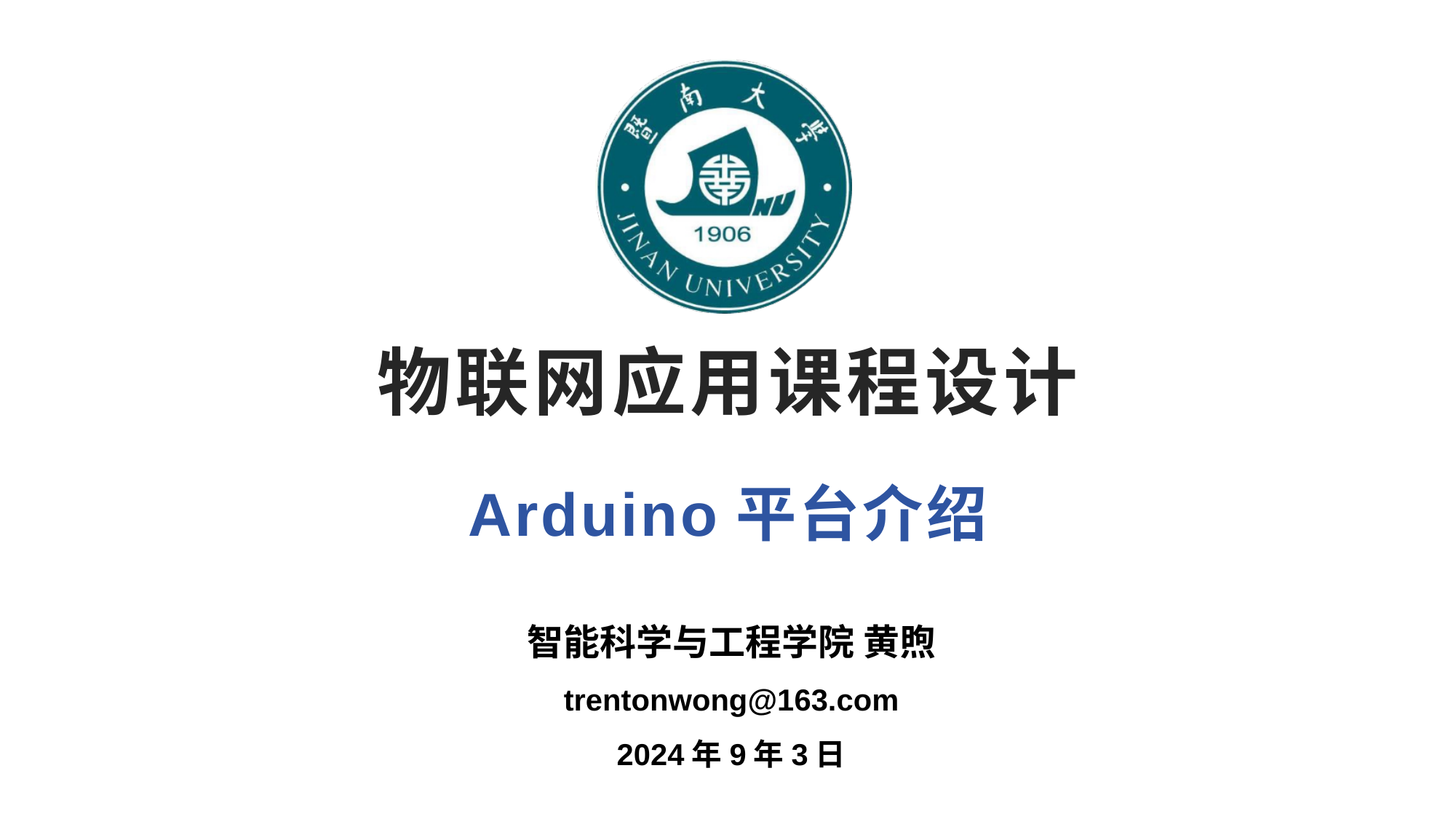

# 物联网应用课程设计
Arduino平台介绍
智能科学与工程学院 黄煦
trentonwong@163.com
2024年9年3日